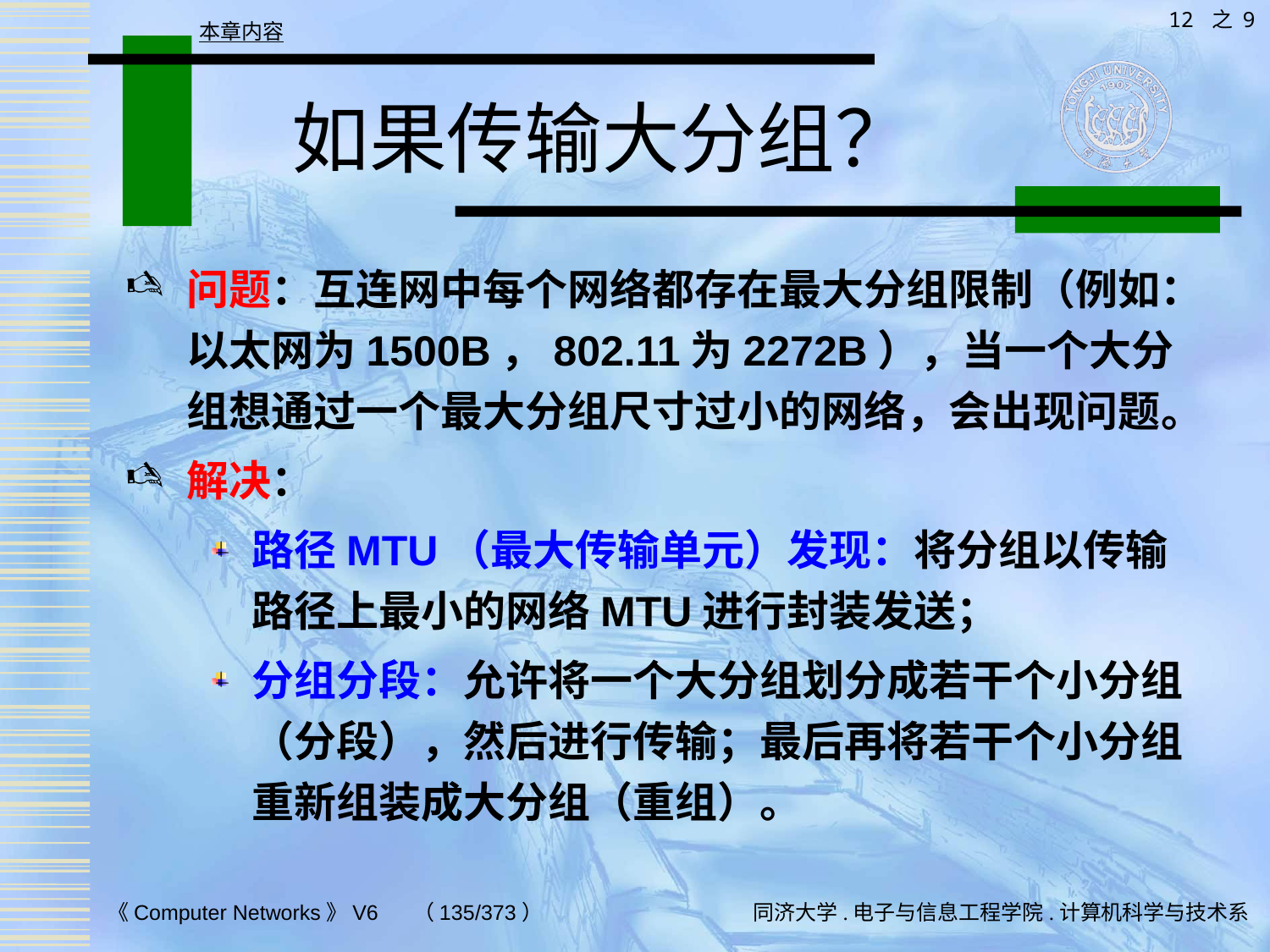

12 之 9
本章内容
# 如果传输大分组？
问题：互连网中每个网络都存在最大分组限制（例如：以太网为1500B，802.11为2272B），当一个大分组想通过一个最大分组尺寸过小的网络，会出现问题。
解决：
路径MTU（最大传输单元）发现：将分组以传输路径上最小的网络MTU进行封装发送；
分组分段：允许将一个大分组划分成若干个小分组（分段），然后进行传输；最后再将若干个小分组重新组装成大分组（重组）。